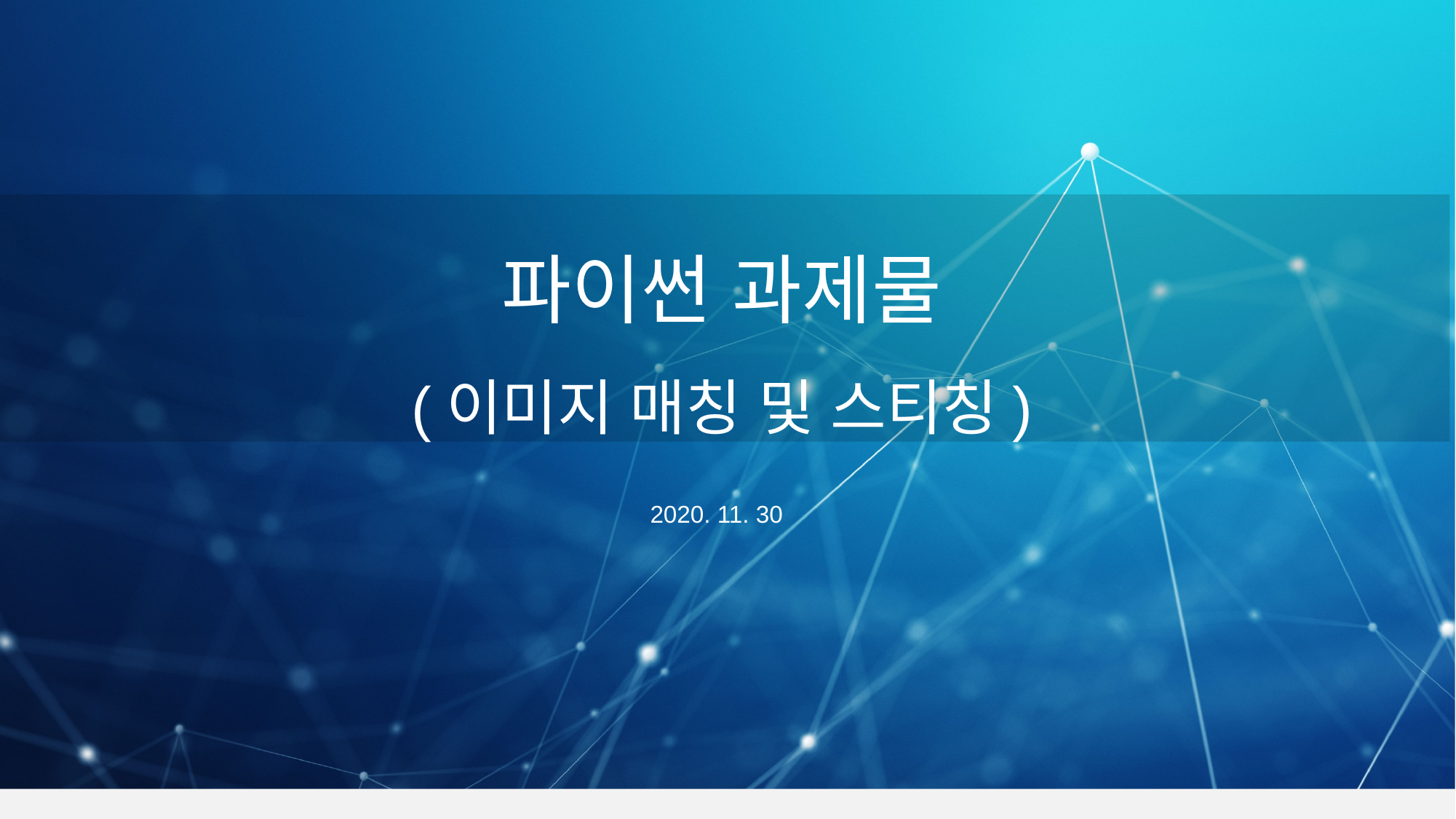

파이썬 과제물
(이미지 매칭 및 스티칭)
2020. 11. 30